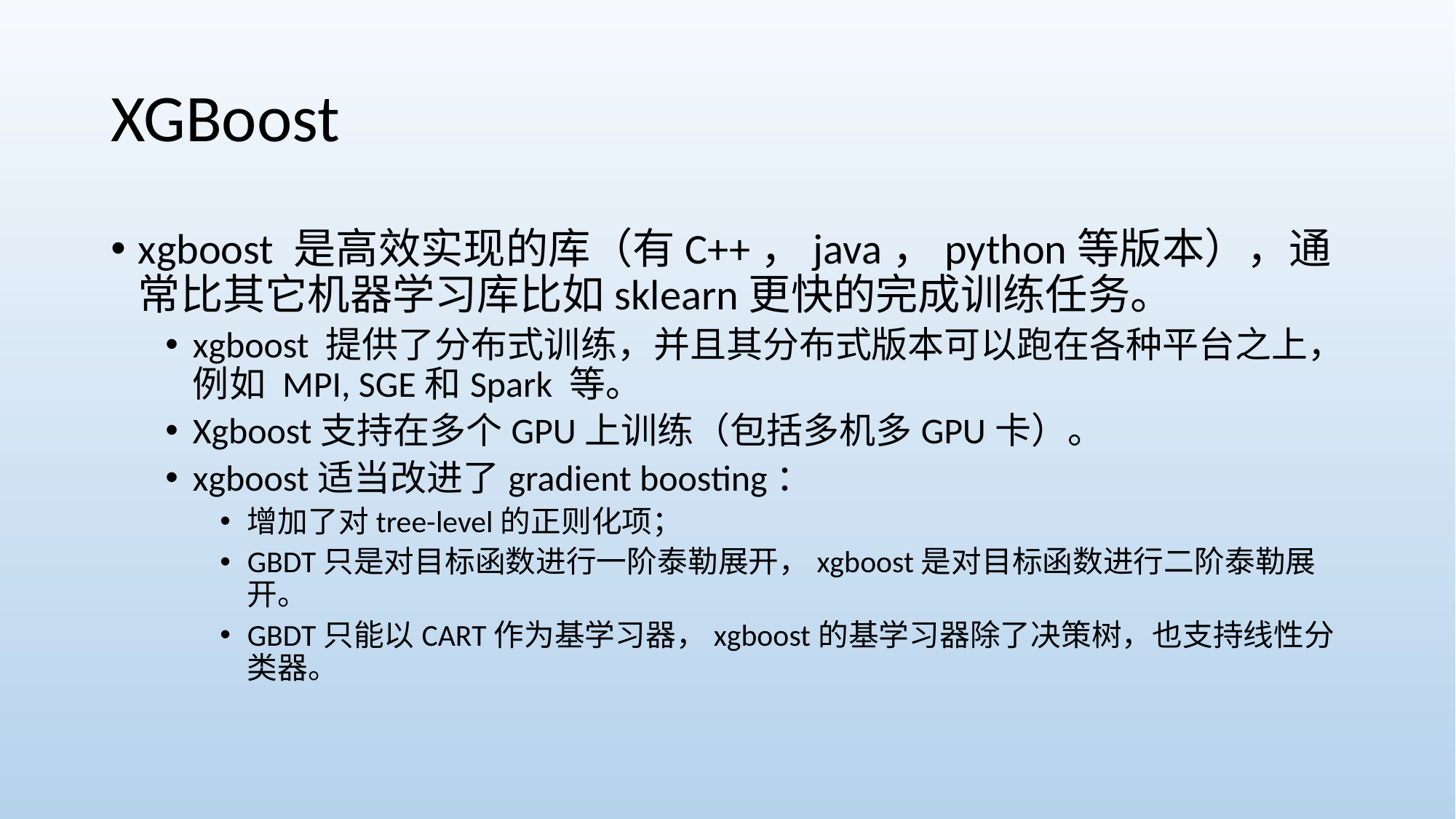

# XGBoost
xgboost 是高效实现的库（有C++，java，python等版本），通常比其它机器学习库比如sklearn更快的完成训练任务。
xgboost 提供了分布式训练，并且其分布式版本可以跑在各种平台之上，例如 MPI, SGE和Spark 等。
Xgboost支持在多个GPU上训练（包括多机多GPU卡）。
xgboost适当改进了gradient boosting：
增加了对tree-level的正则化项；
GBDT只是对目标函数进行一阶泰勒展开，xgboost是对目标函数进行二阶泰勒展开。
GBDT只能以CART作为基学习器，xgboost的基学习器除了决策树，也支持线性分类器。